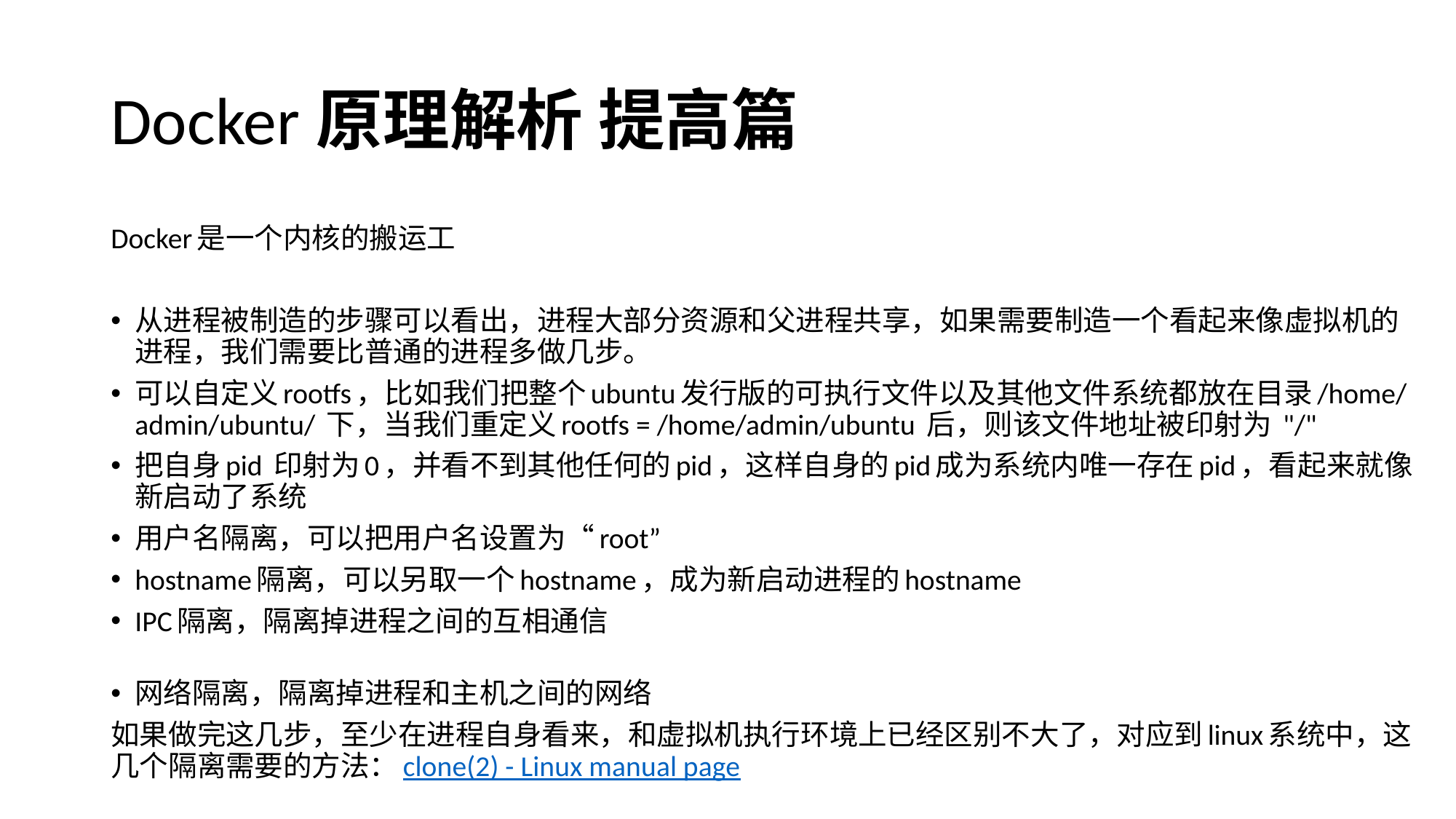

# Docker原理解析 提高篇
Docker是一个内核的搬运工

从进程被制造的步骤可以看出，进程大部分资源和父进程共享，如果需要制造一个看起来像虚拟机的进程，我们需要比普通的进程多做几步。
可以自定义rootfs，比如我们把整个ubuntu发行版的可执行文件以及其他文件系统都放在目录/home/admin/ubuntu/ 下，当我们重定义rootfs = /home/admin/ubuntu 后，则该文件地址被印射为 "/"
把自身pid 印射为0，并看不到其他任何的pid，这样自身的pid成为系统内唯一存在pid，看起来就像新启动了系统
用户名隔离，可以把用户名设置为“root”
hostname隔离，可以另取一个hostname，成为新启动进程的hostname
IPC隔离，隔离掉进程之间的互相通信
网络隔离，隔离掉进程和主机之间的网络
如果做完这几步，至少在进程自身看来，和虚拟机执行环境上已经区别不大了，对应到linux系统中，这几个隔离需要的方法：clone(2) - Linux manual page